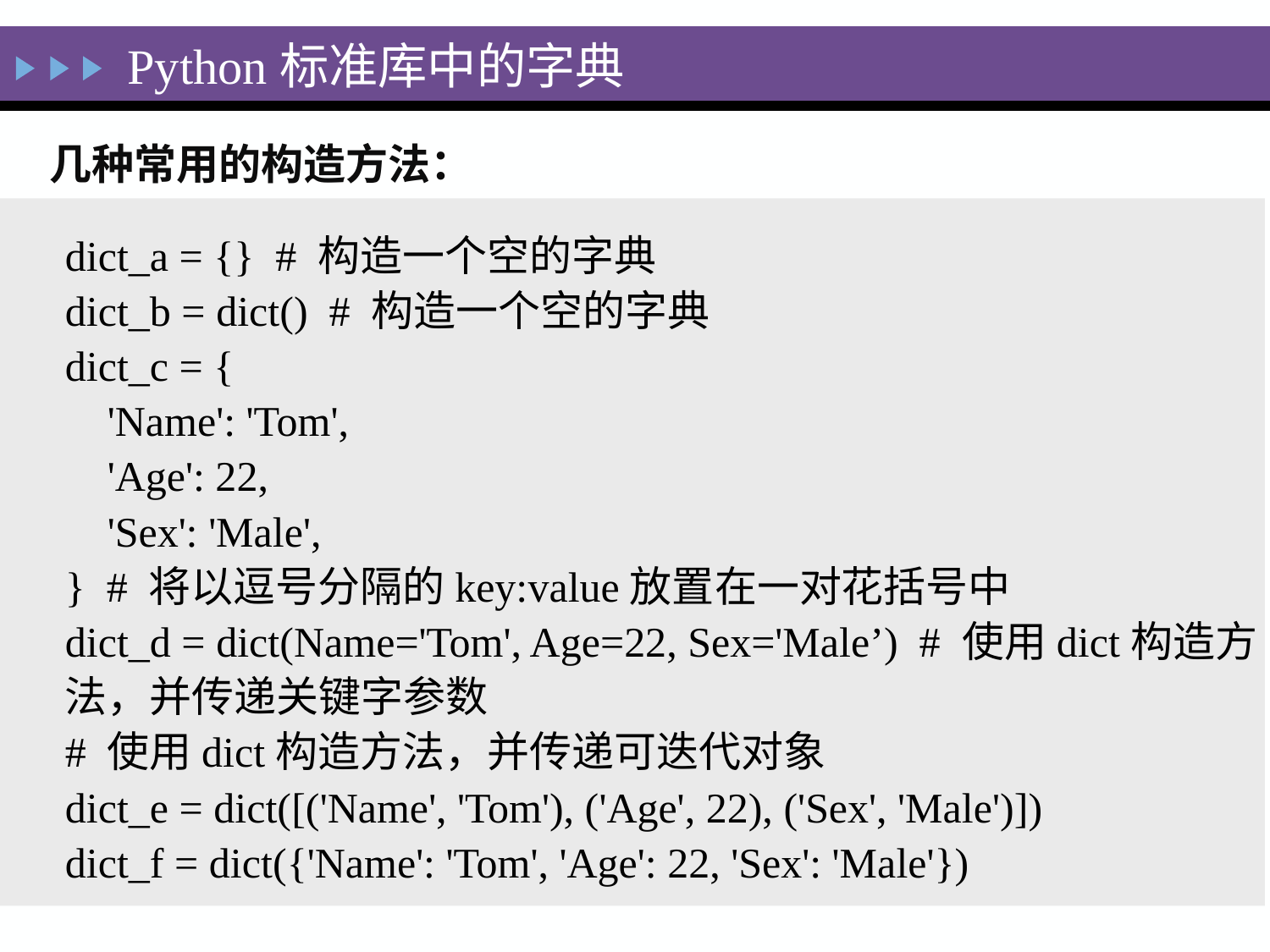

Python标准库中的字典
　几种常用的构造方法：

dict_a = {}  # 构造一个空的字典
dict_b = dict()  # 构造一个空的字典
dict_c = {
    'Name': 'Tom',
    'Age': 22,
    'Sex': 'Male',
}  # 将以逗号分隔的key:value放置在一对花括号中
dict_d = dict(Name='Tom', Age=22, Sex='Male’)  # 使用dict构造方
法，并传递关键字参数
# 使用dict构造方法，并传递可迭代对象
dict_e = dict([('Name', 'Tom'), ('Age', 22), ('Sex', 'Male')])
dict_f = dict({'Name': 'Tom', 'Age': 22, 'Sex': 'Male'})